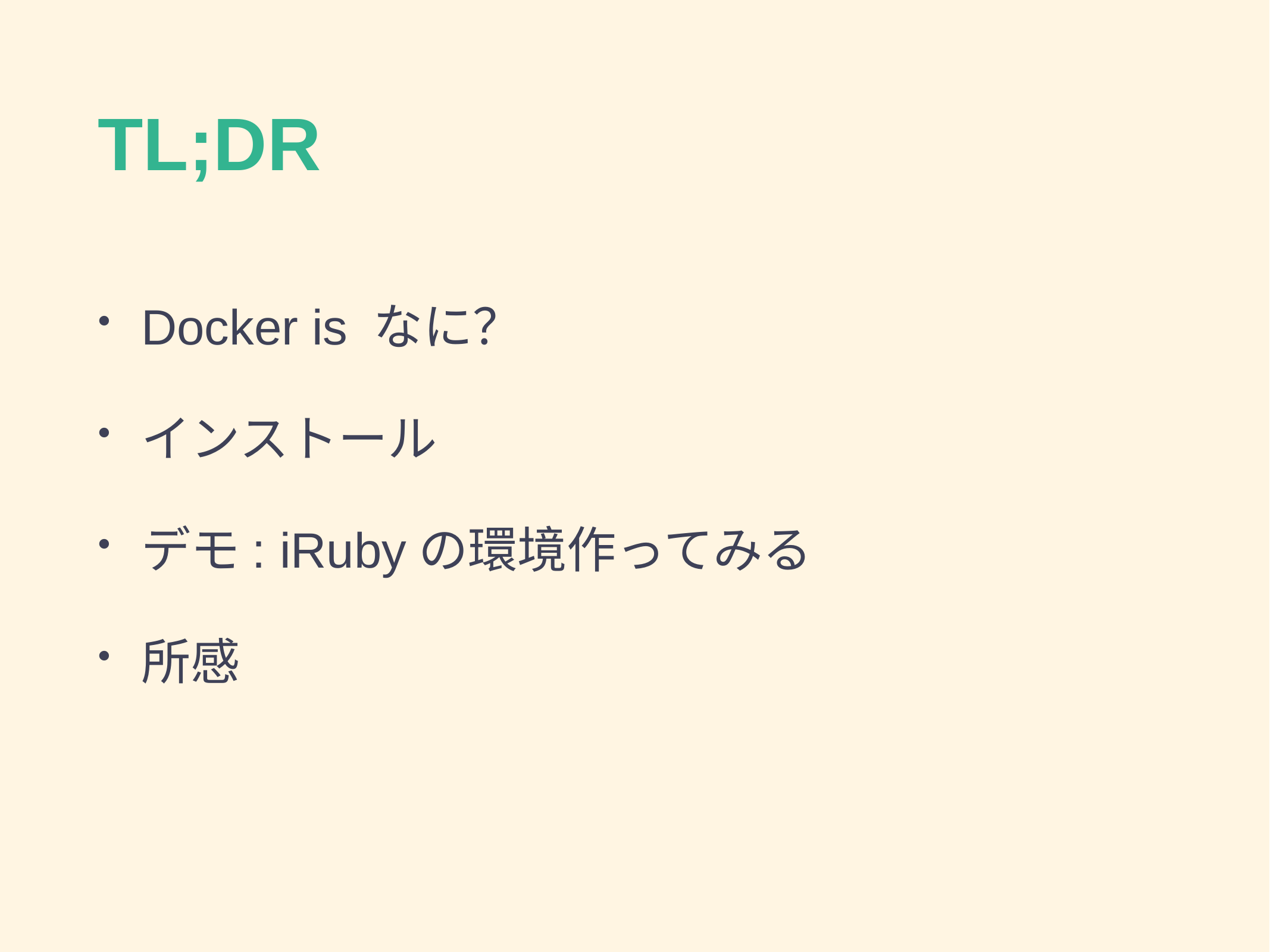

# TL;DR
Docker is なに？
インストール
デモ: iRubyの環境作ってみる
所感